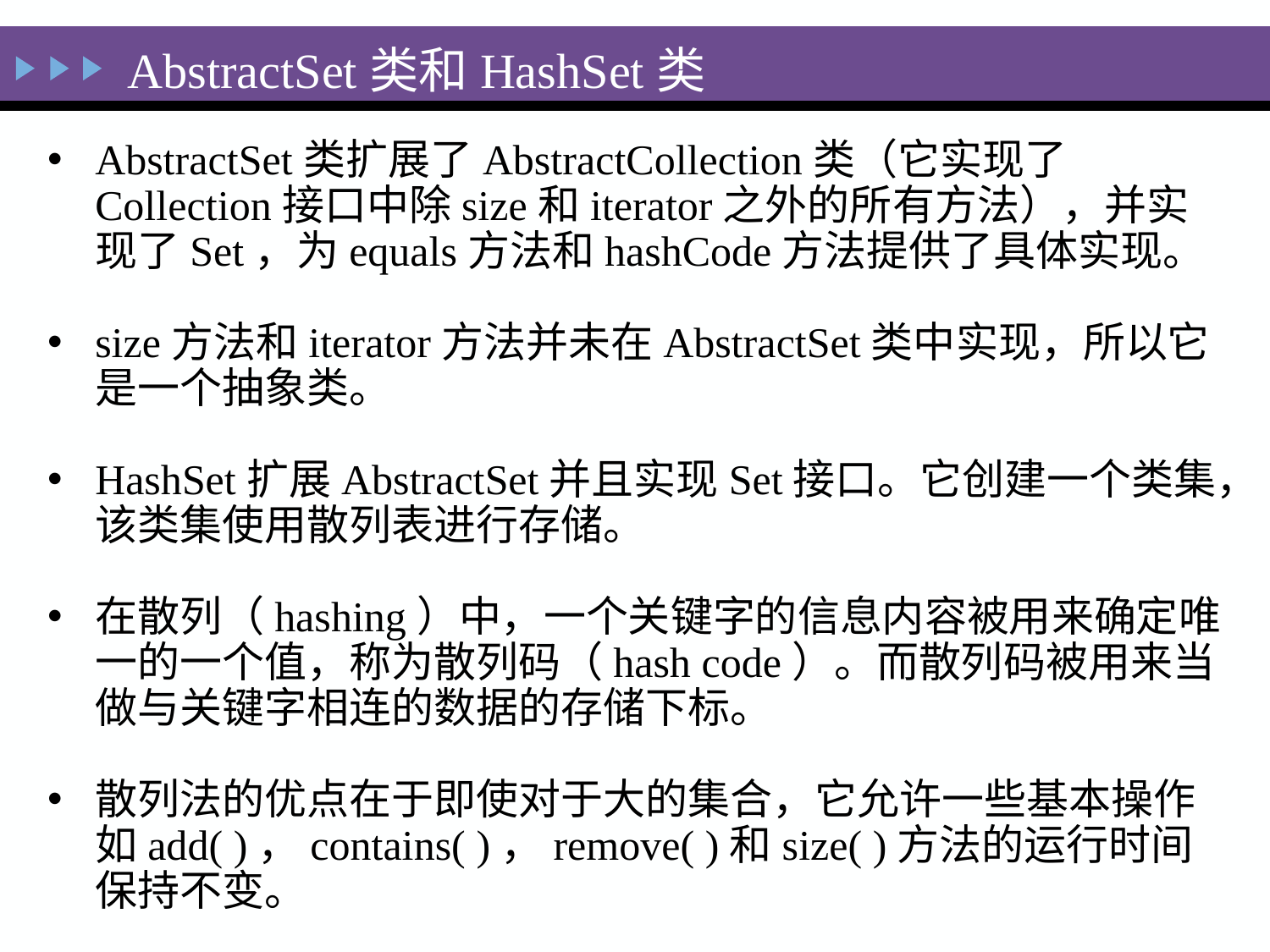

AbstractSet类和HashSet类
AbstractSet类扩展了AbstractCollection类（它实现了Collection接口中除size和iterator之外的所有方法），并实现了Set，为equals方法和hashCode方法提供了具体实现。

size方法和iterator方法并未在AbstractSet类中实现，所以它是一个抽象类。

HashSet扩展AbstractSet并且实现Set接口。它创建一个类集，该类集使用散列表进行存储。

在散列（hashing）中，一个关键字的信息内容被用来确定唯一的一个值，称为散列码（hash code）。而散列码被用来当做与关键字相连的数据的存储下标。

散列法的优点在于即使对于大的集合，它允许一些基本操作如add( )，contains( )，remove( )和size( )方法的运行时间保持不变。